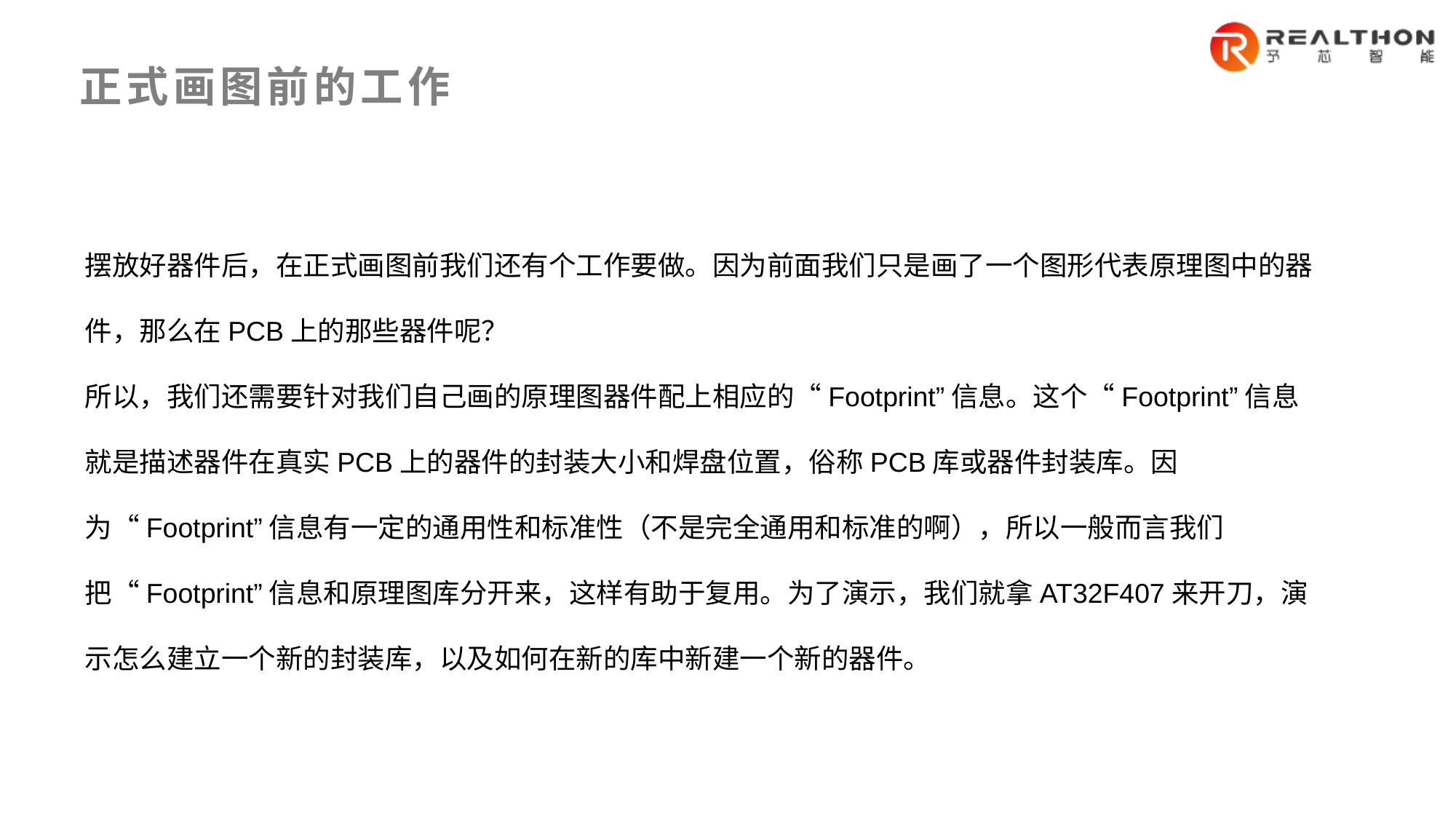

正式画图前的工作
摆放好器件后，在正式画图前我们还有个工作要做。因为前面我们只是画了一个图形代表原理图中的器件，那么在PCB上的那些器件呢？
所以，我们还需要针对我们自己画的原理图器件配上相应的“Footprint”信息。这个“Footprint”信息就是描述器件在真实PCB上的器件的封装大小和焊盘位置，俗称PCB库或器件封装库。因为“Footprint”信息有一定的通用性和标准性（不是完全通用和标准的啊），所以一般而言我们把“Footprint”信息和原理图库分开来，这样有助于复用。为了演示，我们就拿AT32F407来开刀，演示怎么建立一个新的封装库，以及如何在新的库中新建一个新的器件。